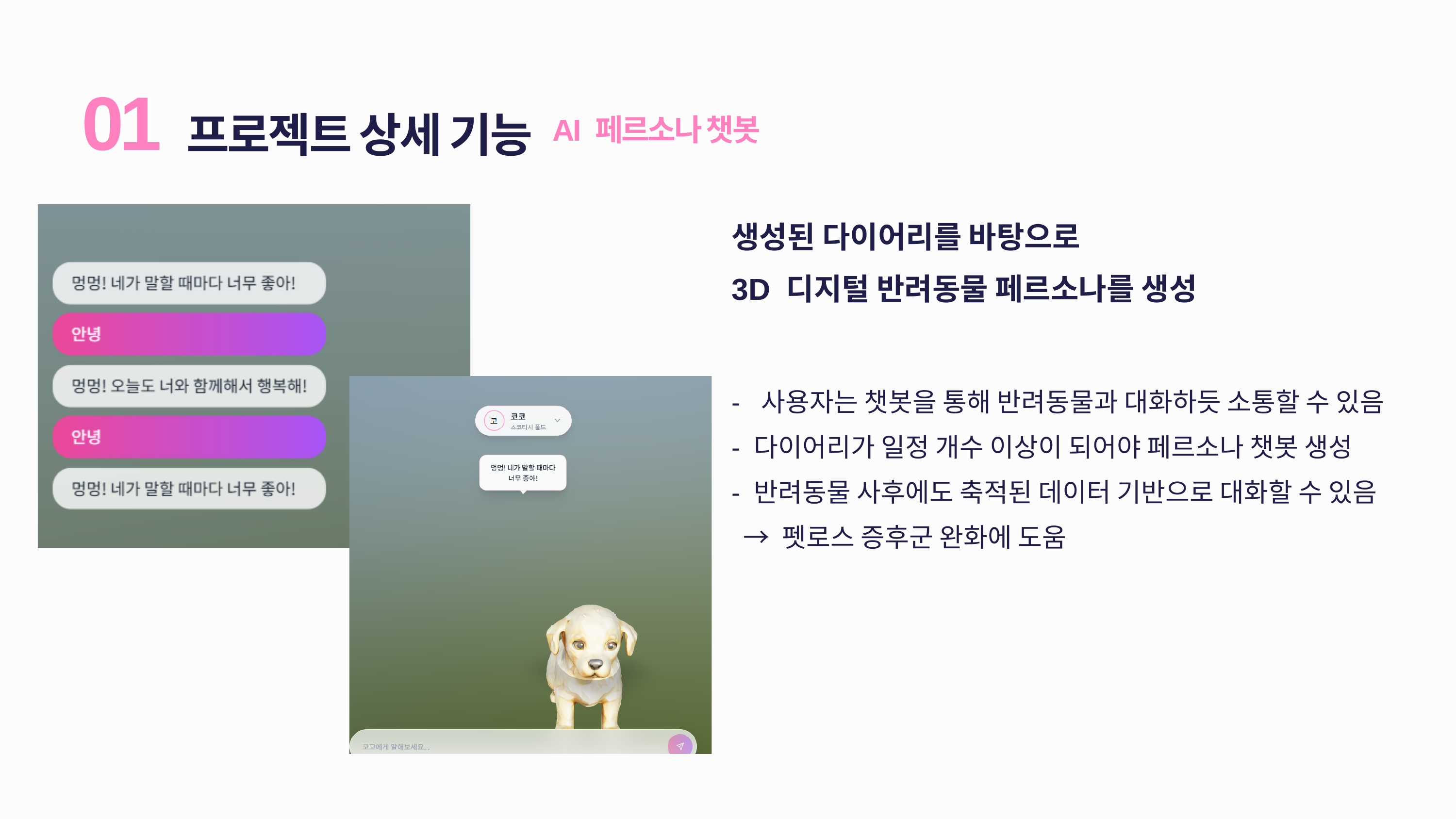

프로젝트 상세 기능
01
AI 페르소나 챗봇
생성된 다이어리를 바탕으로
3D 디지털 반려동물 페르소나를 생성

-  사용자는 챗봇을 통해 반려동물과 대화하듯 소통할 수 있음
- 다이어리가 일정 개수 이상이 되어야 페르소나 챗봇 생성
- 반려동물 사후에도 축적된 데이터 기반으로 대화할 수 있음
  → 펫로스 증후군 완화에 도움